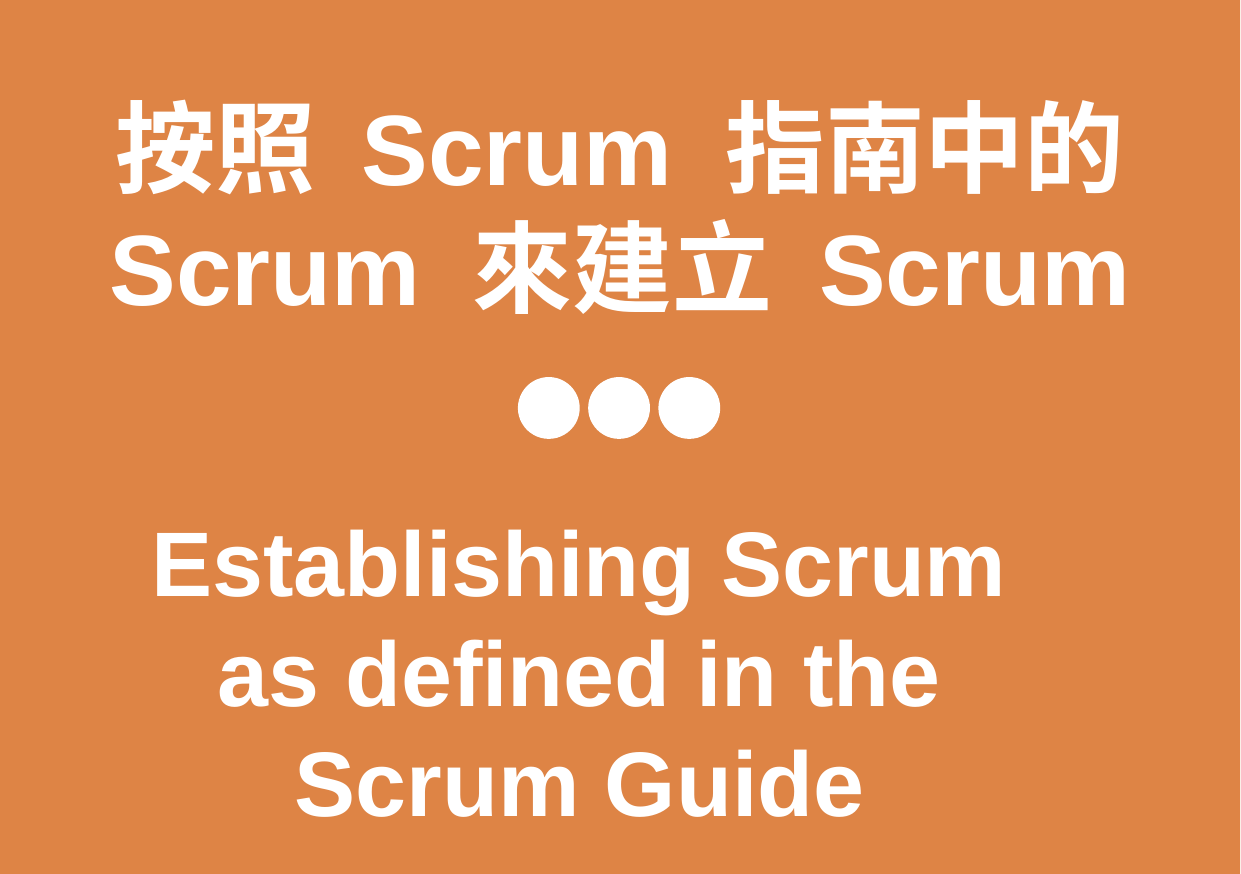

按照 Scrum 指南中的 Scrum 來建立 Scrum

Establishing Scrum as defined in the Scrum Guide